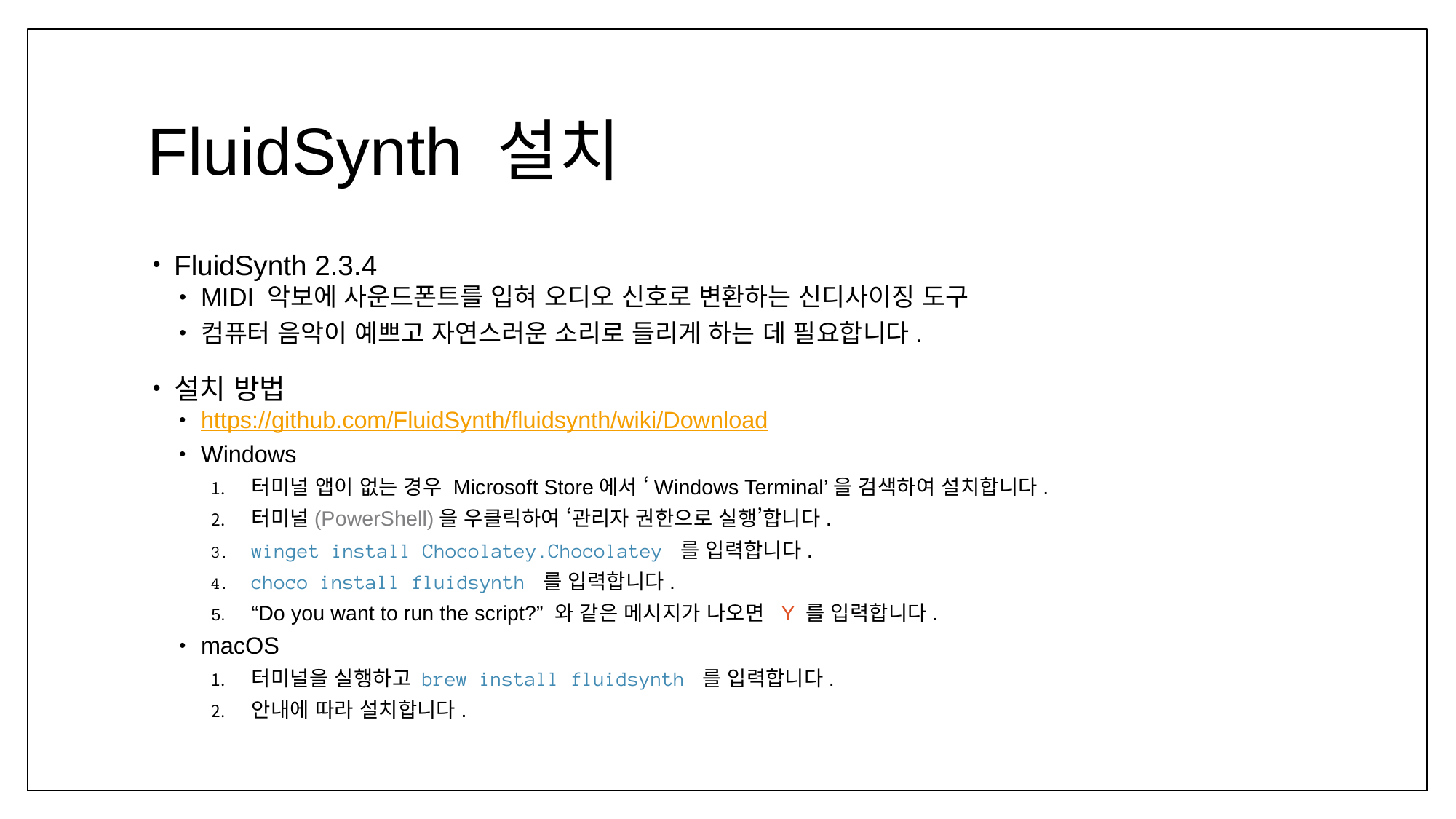

# FluidSynth 설치
FluidSynth 2.3.4
MIDI 악보에 사운드폰트를 입혀 오디오 신호로 변환하는 신디사이징 도구
컴퓨터 음악이 예쁘고 자연스러운 소리로 들리게 하는 데 필요합니다.
설치 방법
https://github.com/FluidSynth/fluidsynth/wiki/Download
Windows
터미널 앱이 없는 경우 Microsoft Store에서 ‘Windows Terminal’을 검색하여 설치합니다.
터미널(PowerShell)을 우클릭하여 ‘관리자 권한으로 실행’합니다.
winget install Chocolatey.Chocolatey 를 입력합니다.
choco install fluidsynth 를 입력합니다.
“Do you want to run the script?” 와 같은 메시지가 나오면  Y 를 입력합니다.
macOS
터미널을 실행하고 brew install fluidsynth 를 입력합니다.
안내에 따라 설치합니다.